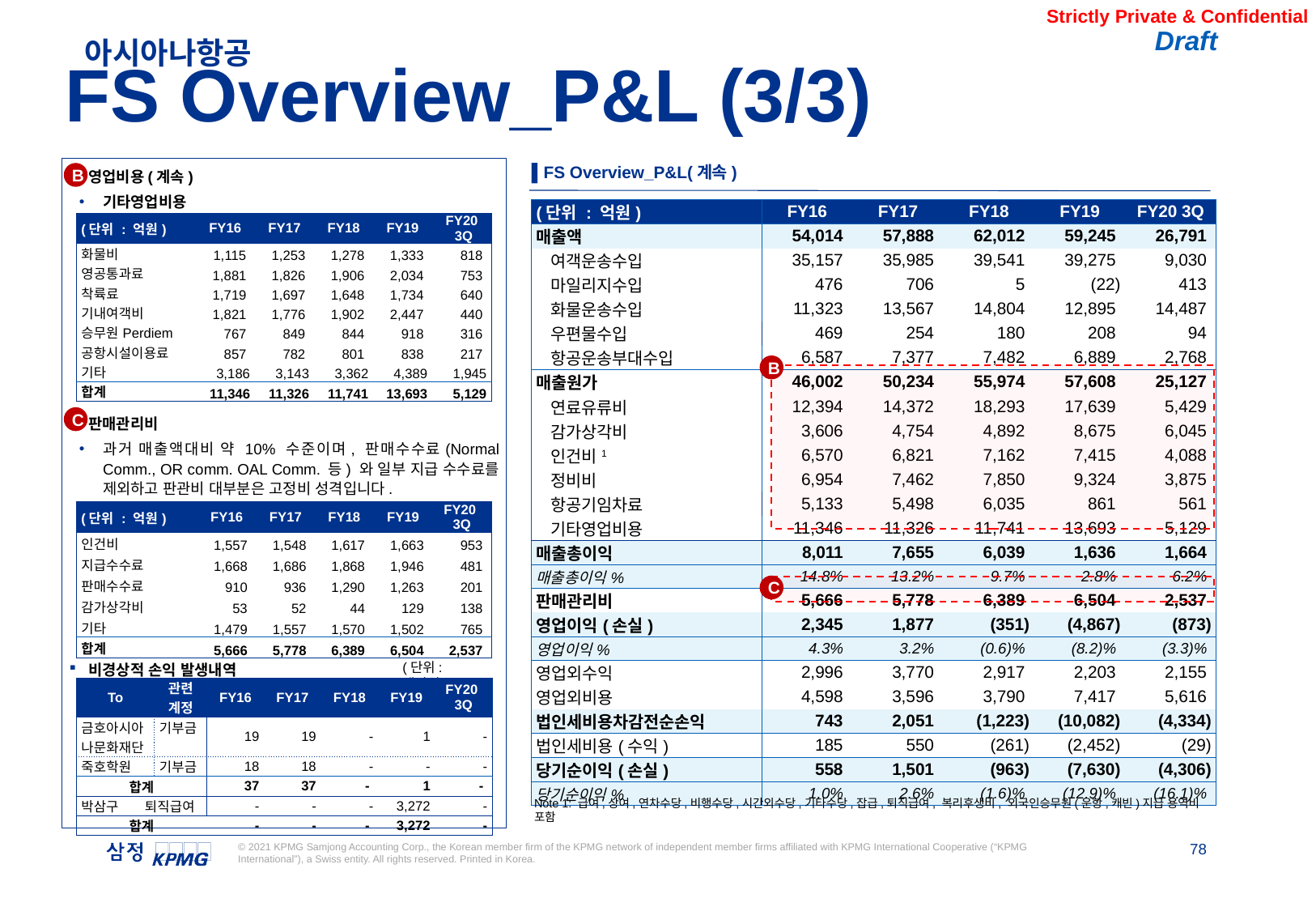

아시아나항공
FS Overview_P&L (3/3)
▌FS Overview_P&L(계속)

영업비용(계속)
기타영업비용

판매관리비
과거 매출액대비 약 10% 수준이며, 판매수수료(Normal Comm., OR comm. OAL Comm. 등) 와 일부 지급 수수료를 제외하고 판관비 대부분은 고정비 성격입니다.

비경상적 손익 발생내역

B
| (단위 : 억원) | FY16 | FY17 | FY18 | FY19 | FY20 3Q |
| --- | --- | --- | --- | --- | --- |
| 매출액 | 54,014 | 57,888 | 62,012 | 59,245 | 26,791 |
| 여객운송수입 | 35,157 | 35,985 | 39,541 | 39,275 | 9,030 |
| 마일리지수입 | 476 | 706 | 5 | (22) | 413 |
| 화물운송수입 | 11,323 | 13,567 | 14,804 | 12,895 | 14,487 |
| 우편물수입 | 469 | 254 | 180 | 208 | 94 |
| 항공운송부대수입 | 6,587 | 7,377 | 7,482 | 6,889 | 2,768 |
| 매출원가 | 46,002 | 50,234 | 55,974 | 57,608 | 25,127 |
| 연료유류비 | 12,394 | 14,372 | 18,293 | 17,639 | 5,429 |
| 감가상각비 | 3,606 | 4,754 | 4,892 | 8,675 | 6,045 |
| 인건비1 | 6,570 | 6,821 | 7,162 | 7,415 | 4,088 |
| 정비비 | 6,954 | 7,462 | 7,850 | 9,324 | 3,875 |
| 항공기임차료 | 5,133 | 5,498 | 6,035 | 861 | 561 |
| 기타영업비용 | 11,346 | 11,326 | 11,741 | 13,693 | 5,129 |
| 매출총이익 | 8,011 | 7,655 | 6,039 | 1,636 | 1,664 |
| 매출총이익% | 14.8% | 13.2% | 9.7% | 2.8% | 6.2% |
| 판매관리비 | 5,666 | 5,778 | 6,389 | 6,504 | 2,537 |
| 영업이익(손실) | 2,345 | 1,877 | (351) | (4,867) | (873) |
| 영업이익% | 4.3% | 3.2% | (0.6)% | (8.2)% | (3.3)% |
| 영업외수익 | 2,996 | 3,770 | 2,917 | 2,203 | 2,155 |
| 영업외비용 | 4,598 | 3,596 | 3,790 | 7,417 | 5,616 |
| 법인세비용차감전순손익 | 743 | 2,051 | (1,223) | (10,082) | (4,334) |
| 법인세비용(수익) | 185 | 550 | (261) | (2,452) | (29) |
| 당기순이익(손실) | 558 | 1,501 | (963) | (7,630) | (4,306) |
| 당기순이익% | 1.0% | 2.6% | (1.6)% | (12.9)% | (16.1)% |
| (단위 : 억원) | FY16 | FY17 | FY18 | FY19 | FY20 3Q |
| --- | --- | --- | --- | --- | --- |
| 화물비 | 1,115 | 1,253 | 1,278 | 1,333 | 818 |
| 영공통과료 | 1,881 | 1,826 | 1,906 | 2,034 | 753 |
| 착륙료 | 1,719 | 1,697 | 1,648 | 1,734 | 640 |
| 기내여객비 | 1,821 | 1,776 | 1,902 | 2,447 | 440 |
| 승무원Perdiem | 767 | 849 | 844 | 918 | 316 |
| 공항시설이용료 | 857 | 782 | 801 | 838 | 217 |
| 기타 | 3,186 | 3,143 | 3,362 | 4,389 | 1,945 |
| 합계 | 11,346 | 11,326 | 11,741 | 13,693 | 5,129 |
B

C
| (단위 : 억원) | FY16 | FY17 | FY18 | FY19 | FY20 3Q |
| --- | --- | --- | --- | --- | --- |
| 인건비 | 1,557 | 1,548 | 1,617 | 1,663 | 953 |
| 지급수수료 | 1,668 | 1,686 | 1,868 | 1,946 | 481 |
| 판매수수료 | 910 | 936 | 1,290 | 1,263 | 201 |
| 감가상각비 | 53 | 52 | 44 | 129 | 138 |
| 기타 | 1,479 | 1,557 | 1,570 | 1,502 | 765 |
| 합계 | 5,666 | 5,778 | 6,389 | 6,504 | 2,537 |
C

(단위: 백만원)
| To | 관련계정 | 관련 계정 | FY16 | FY17 | FY18 | FY19 | FY20 3Q |
| --- | --- | --- | --- | --- | --- | --- | --- |
| 금호아시아나문화재단 | 기부금 | 기부금 | 19 | 19 | - | 1 | - |
| 죽호학원 | 기부금 | 기부금 | 18 | 18 | - | - | - |
| 합계 |  |  | 37 | 37 | - | 1 | - |
| 박삼구 | 퇴직급여 |  | - | - | - | 3,272 | - |
| 합계 |  |  | - | - | - | 3,272 | - |
Note 1: 급여,상여,연차수당,비행수당,시간외수당,기타수당,잡급,퇴직급여, 복리후생비, 외국인승무원(운항,캐빈)지급 용역비 포함